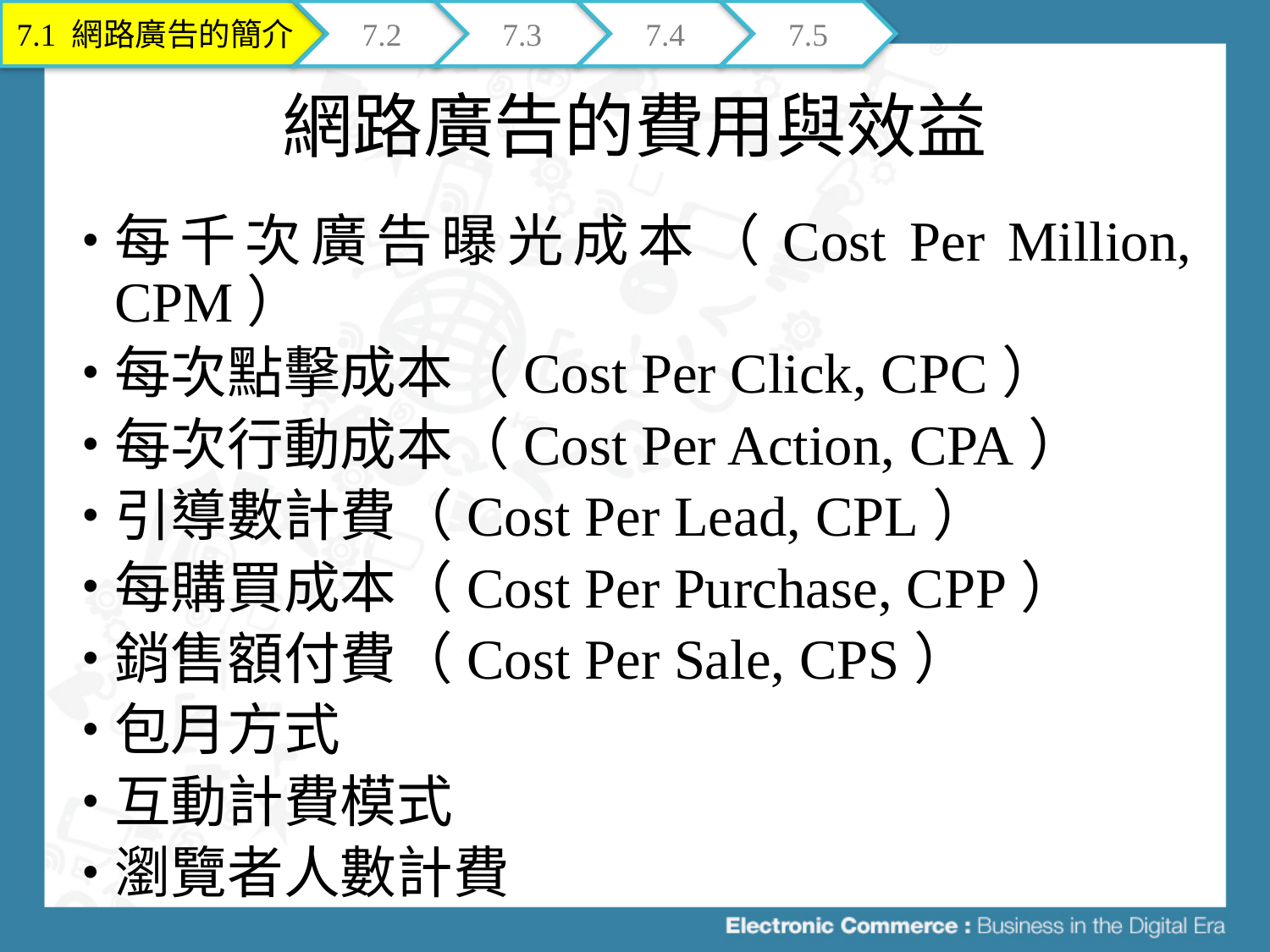

7.1 網路廣告的簡介
7.2
7.3
7.4
7.5
# 網路廣告的費用與效益
每千次廣告曝光成本（Cost Per Million, CPM）
每次點擊成本（Cost Per Click, CPC）
每次行動成本（Cost Per Action, CPA）
引導數計費（Cost Per Lead, CPL）
每購買成本（Cost Per Purchase, CPP）
銷售額付費（Cost Per Sale, CPS）
包月方式
互動計費模式
瀏覽者人數計費